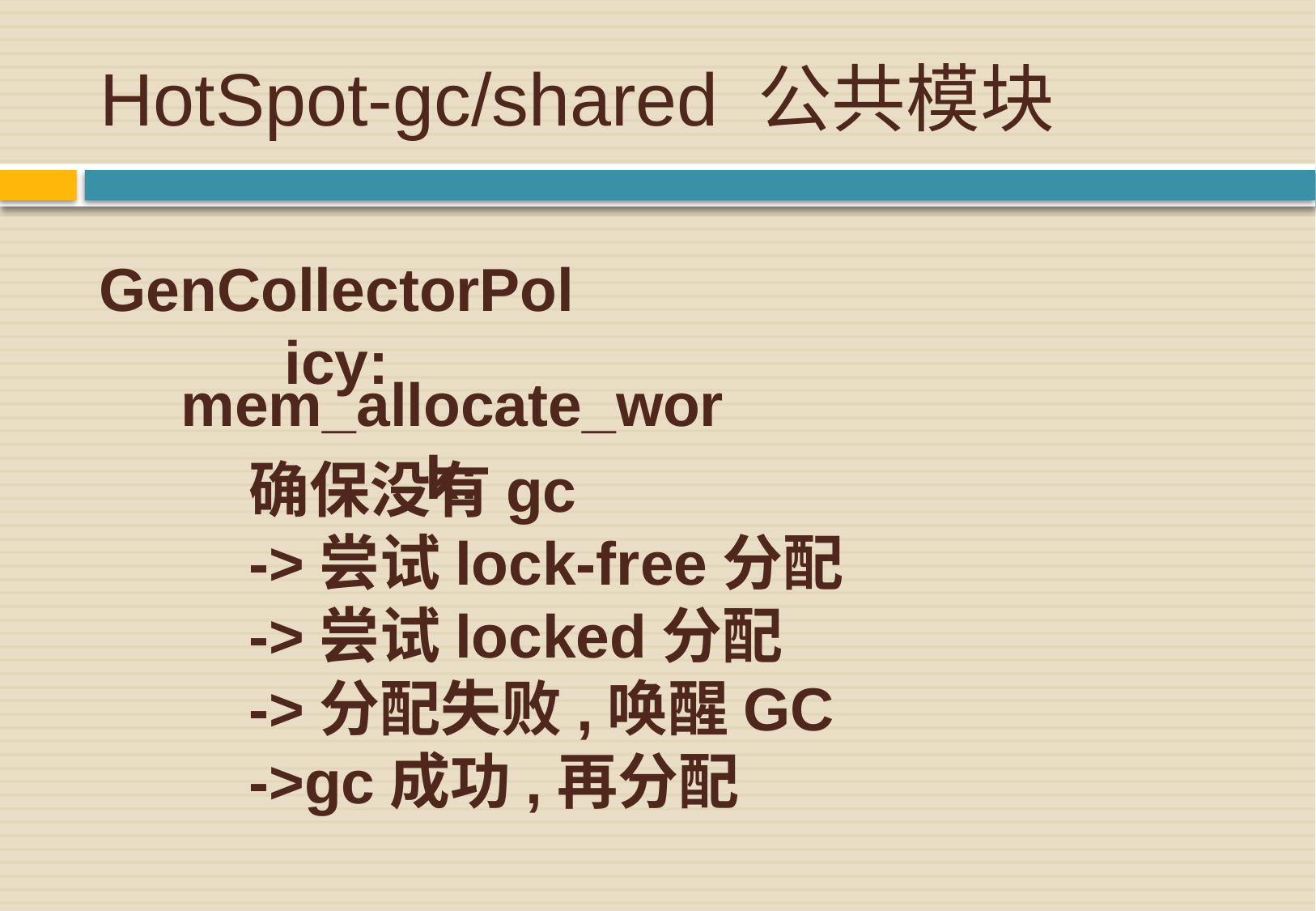

# HotSpot-gc/shared 公共模块
GenCollectorPolicy:
mem_allocate_work:
确保没有gc
->尝试lock-free分配
->尝试locked分配
->分配失败,唤醒GC
->gc成功,再分配